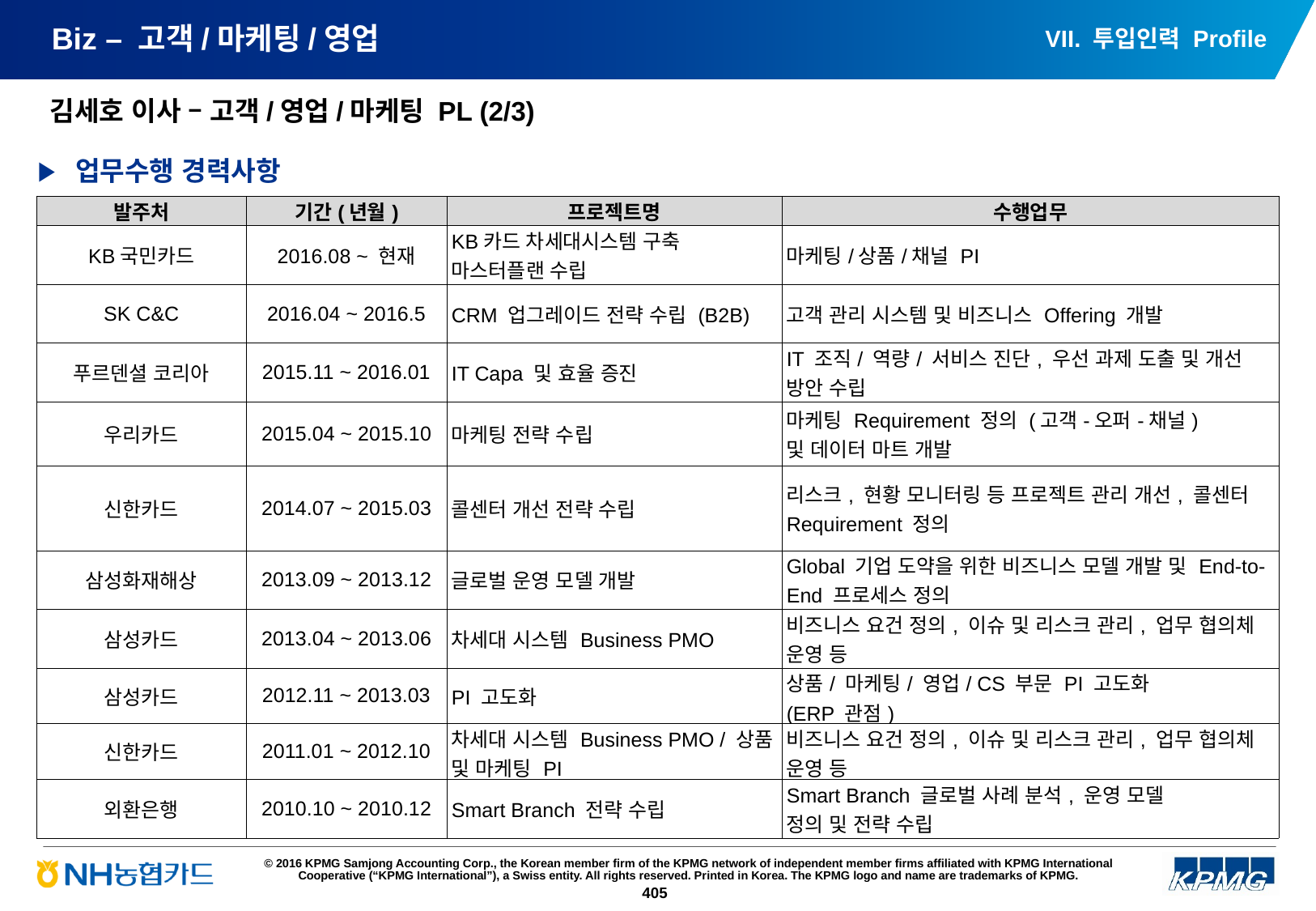

VII. 투입인력 Profile
# Biz – 고객/마케팅/영업
김세호 이사 – 고객/영업/마케팅 PL (2/3)
업무수행 경력사항
| 발주처 | 기간(년월) | 프로젝트명 | 수행업무 |
| --- | --- | --- | --- |
| KB국민카드 | 2016.08 ~ 현재 | KB카드 차세대시스템 구축 마스터플랜 수립 | 마케팅/상품/채널 PI |
| SK C&C | 2016.04 ~ 2016.5 | CRM 업그레이드 전략 수립 (B2B) | 고객 관리 시스템 및 비즈니스 Offering 개발 |
| 푸르덴셜 코리아 | 2015.11 ~ 2016.01 | IT Capa 및 효율 증진 | IT 조직/ 역량/ 서비스 진단, 우선 과제 도출 및 개선 방안 수립 |
| 우리카드 | 2015.04 ~ 2015.10 | 마케팅 전략 수립 | 마케팅 Requirement 정의 (고객-오퍼-채널) 및 데이터 마트 개발 |
| 신한카드 | 2014.07 ~ 2015.03 | 콜센터 개선 전략 수립 | 리스크, 현황 모니터링 등 프로젝트 관리 개선, 콜센터 Requirement 정의 |
| 삼성화재해상 | 2013.09 ~ 2013.12 | 글로벌 운영 모델 개발 | Global 기업 도약을 위한 비즈니스 모델 개발 및 End-to-End 프로세스 정의 |
| 삼성카드 | 2013.04 ~ 2013.06 | 차세대 시스템 Business PMO | 비즈니스 요건 정의, 이슈 및 리스크 관리, 업무 협의체 운영 등 |
| 삼성카드 | 2012.11 ~ 2013.03 | PI 고도화 | 상품/ 마케팅/ 영업/ CS 부문 PI 고도화 (ERP 관점) |
| 신한카드 | 2011.01 ~ 2012.10 | 차세대 시스템 Business PMO / 상품 및 마케팅 PI | 비즈니스 요건 정의, 이슈 및 리스크 관리, 업무 협의체 운영 등 |
| 외환은행 | 2010.10 ~ 2010.12 | Smart Branch 전략 수립 | Smart Branch 글로벌 사례 분석, 운영 모델 정의 및 전략 수립 |